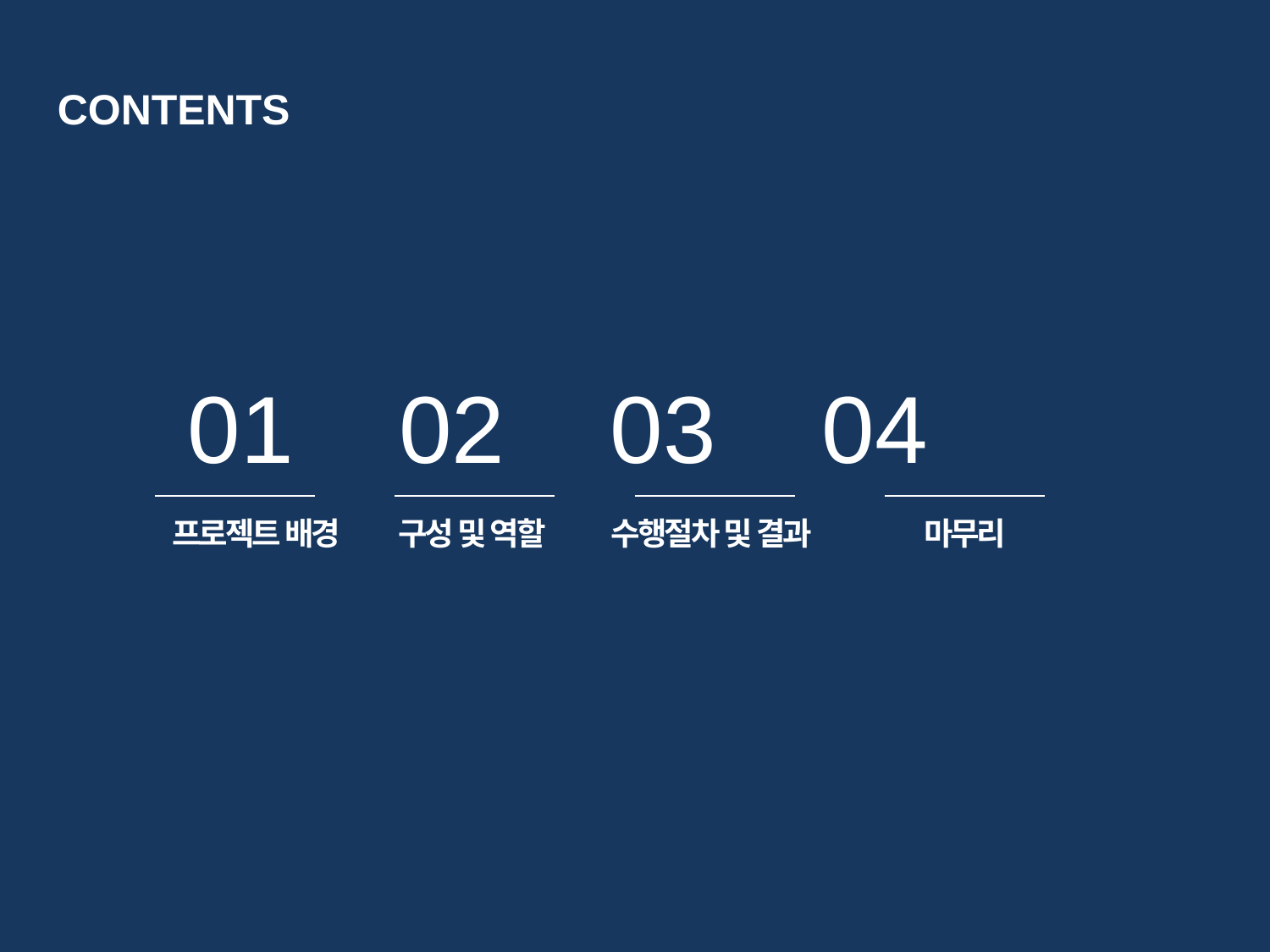

CONTENTS
01    02    03    04
프로젝트 배경
구성 및 역할
수행절차 및 결과
마무리